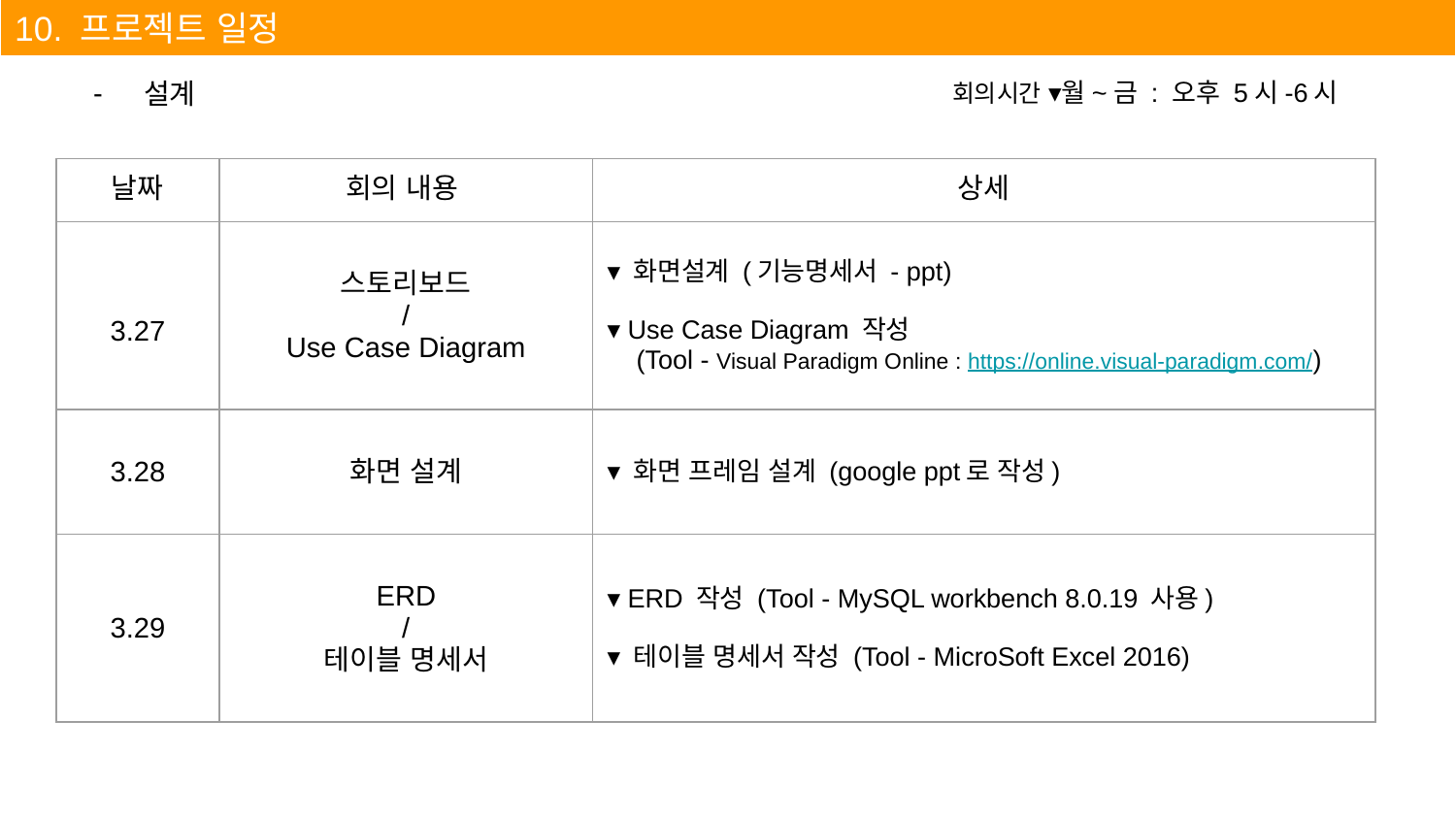

10. 프로젝트 일정
회의시간 ▾월~금 : 오후 5시-6시
설계
| 날짜 | 회의 내용 | 상세 |
| --- | --- | --- |
| 3.27 | 스토리보드 / Use Case Diagram | ▾ 화면설계 (기능명세서 - ppt) ▾ Use Case Diagram 작성 (Tool - Visual Paradigm Online : https://online.visual-paradigm.com/) |
| 3.28 | 화면 설계 | ▾ 화면 프레임 설계 (google ppt로 작성) |
| 3.29 | ERD / 테이블 명세서 | ▾ ERD 작성 (Tool - MySQL workbench 8.0.19 사용) ▾ 테이블 명세서 작성 (Tool - MicroSoft Excel 2016) |